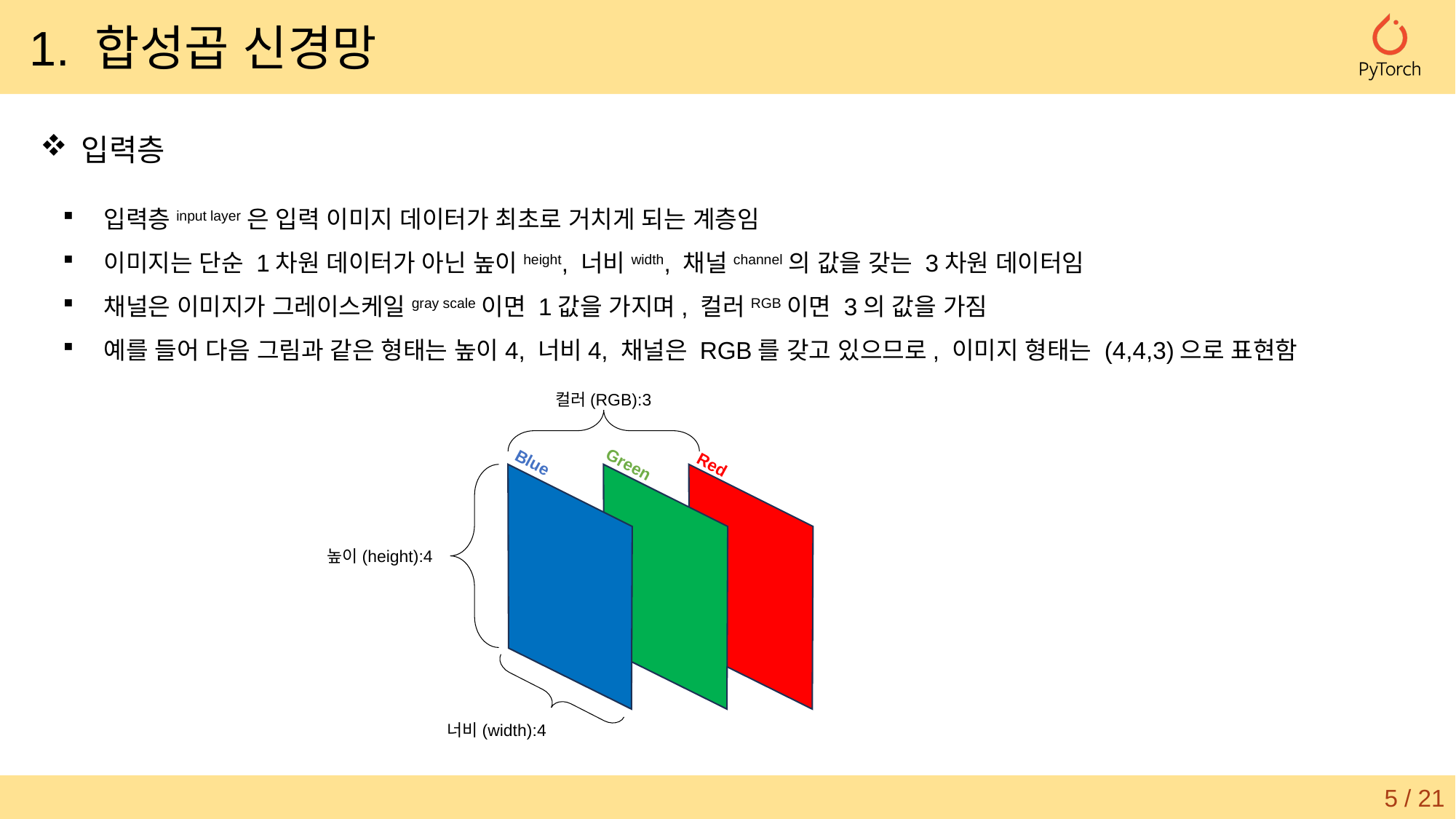

1. 합성곱 신경망
입력층
입력층input layer은 입력 이미지 데이터가 최초로 거치게 되는 계층임
이미지는 단순 1차원 데이터가 아닌 높이height, 너비width, 채널channel의 값을 갖는 3차원 데이터임
채널은 이미지가 그레이스케일gray scale이면 1값을 가지며, 컬러RGB이면 3의 값을 가짐
예를 들어 다음 그림과 같은 형태는 높이4, 너비4, 채널은 RGB를 갖고 있으므로, 이미지 형태는 (4,4,3)으로 표현함

컬러(RGB):3
Blue
Red
Green

높이(height):4

너비(width):4
5 / 21